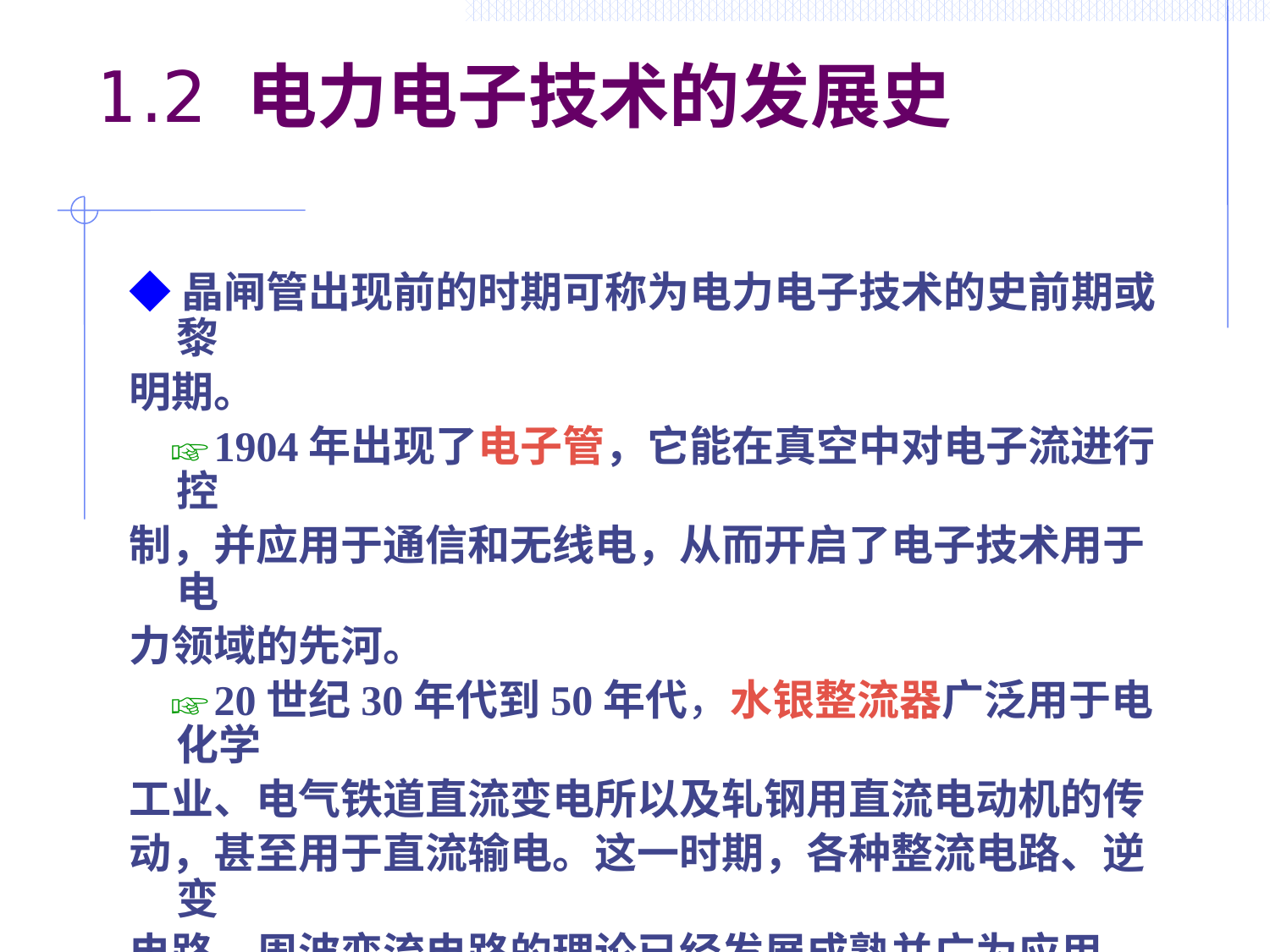

# 1.2 电力电子技术的发展史
◆晶闸管出现前的时期可称为电力电子技术的史前期或黎
明期。
    ☞1904年出现了电子管，它能在真空中对电子流进行控
制，并应用于通信和无线电，从而开启了电子技术用于电
力领域的先河。
    ☞20世纪30年代到50年代，水银整流器广泛用于电化学
工业、电气铁道直流变电所以及轧钢用直流电动机的传
动，甚至用于直流输电。这一时期，各种整流电路、逆变
电路、周波变流电路的理论已经发展成熟并广为应用。在
这一时期，也应用直流发电机组来变流。
    ☞1947年美国著名的贝尔实验室发明了晶体管，引发了
电子技术的一场革命。